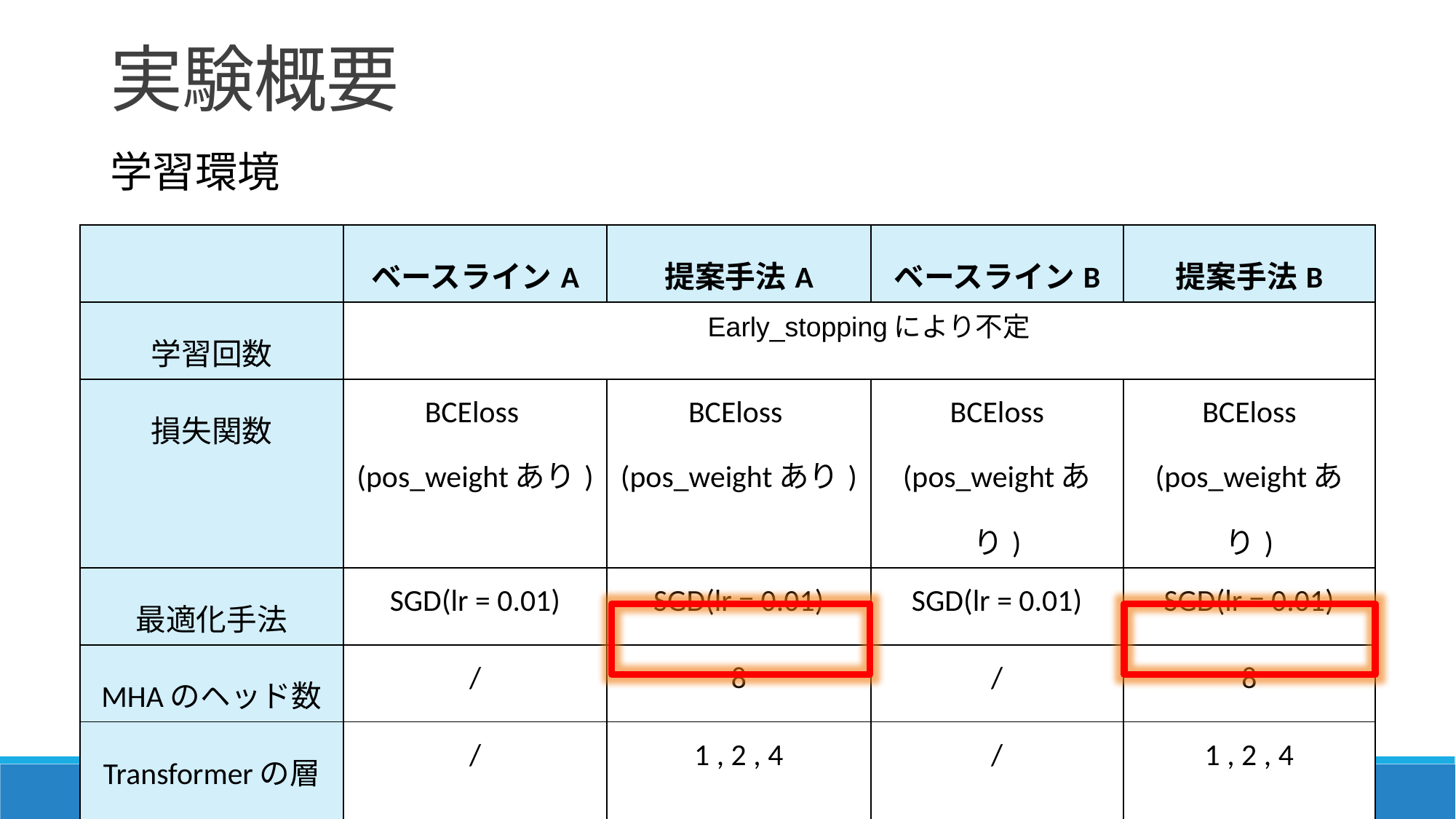

実験概要

学習環境
|  | ベースラインA | 提案手法A | ベースラインB | 提案手法B |
| --- | --- | --- | --- | --- |
| 学習回数 |  |  |  |  |
| 損失関数 | BCEloss (pos\_weightあり) | BCEloss (pos\_weightあり) | BCEloss (pos\_weightあり) | BCEloss (pos\_weightあり) |
| 最適化手法 | SGD(lr = 0.01) | SGD(lr = 0.01) | SGD(lr = 0.01) | SGD(lr = 0.01) |
| MHAのヘッド数 | / | 8 | / | 8 |
| Transformerの層数 | / | 1 , 2 , 4 | / | 1 , 2 , 4 |
Early_stoppingにより不定

23